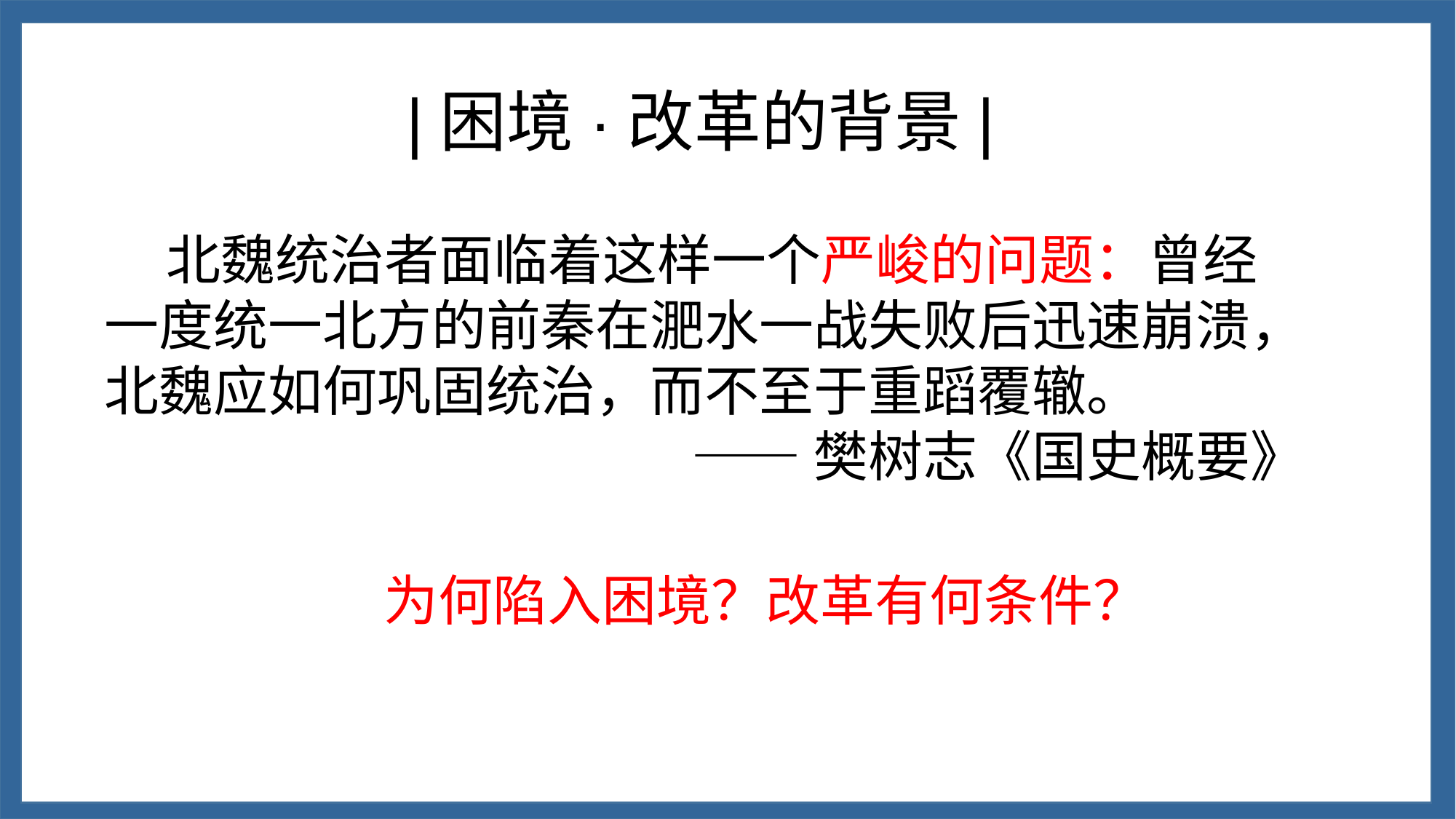

# |困境·改革的背景|
    北魏统治者面临着这样一个严峻的问题：曾经一度统一北方的前秦在淝水一战失败后迅速崩溃，北魏应如何巩固统治，而不至于重蹈覆辙。
——樊树志《国史概要》
为何陷入困境？改革有何条件？